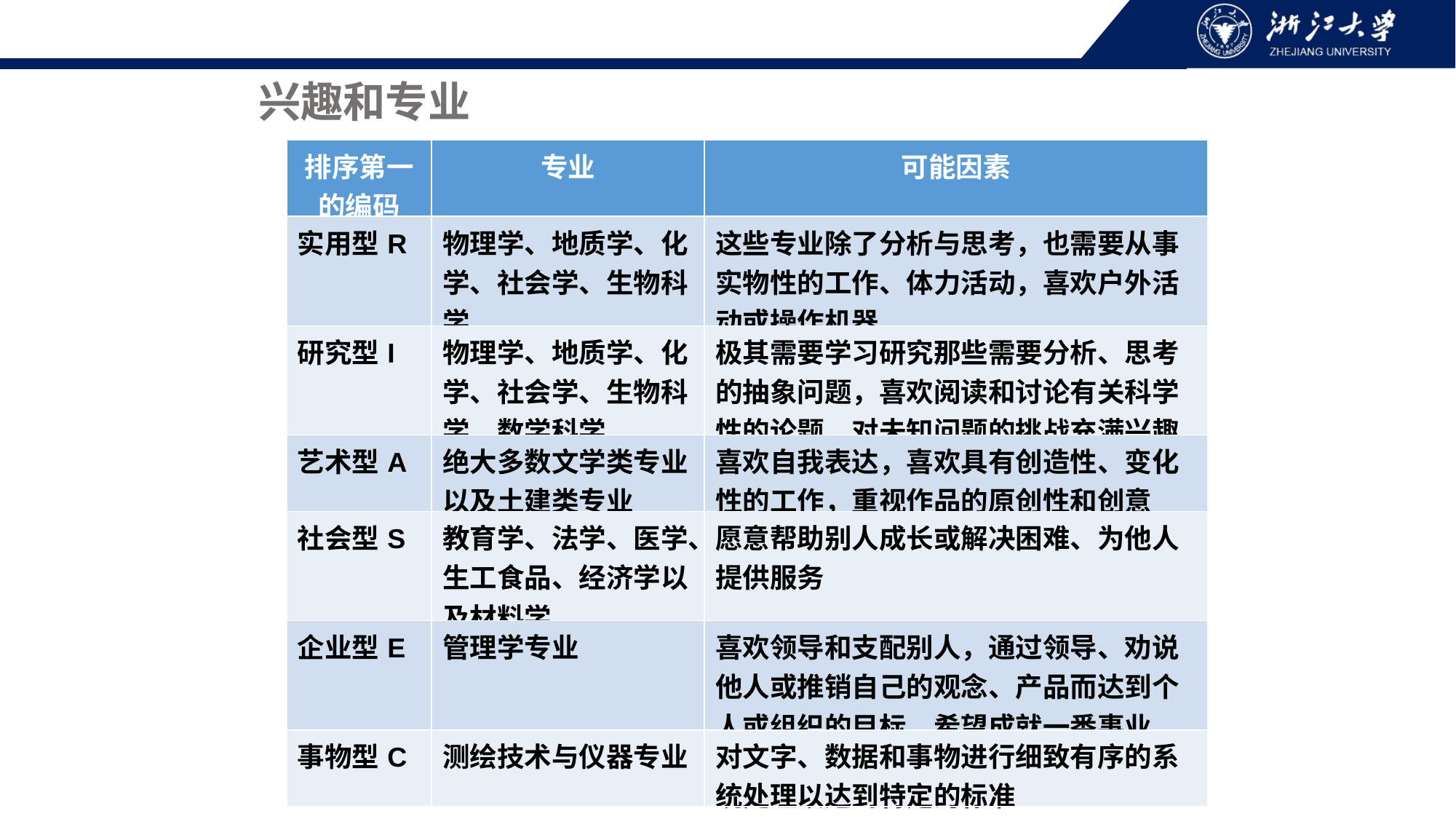

兴趣和专业
| 排序第一的编码 | 专业 | 可能因素 |
| --- | --- | --- |
| 实用型R | 物理学、地质学、化学、社会学、生物科学 | 这些专业除了分析与思考，也需要从事实物性的工作、体力活动，喜欢户外活动或操作机器 |
| 研究型I | 物理学、地质学、化学、社会学、生物科学、数学科学 | 极其需要学习研究那些需要分析、思考的抽象问题，喜欢阅读和讨论有关科学性的论题，对未知问题的挑战充满兴趣 |
| 艺术型A | 绝大多数文学类专业以及土建类专业 | 喜欢自我表达，喜欢具有创造性、变化性的工作，重视作品的原创性和创意 |
| 社会型S | 教育学、法学、医学、生工食品、经济学以及材料学 | 愿意帮助别人成长或解决困难、为他人提供服务 |
| 企业型E | 管理学专业 | 喜欢领导和支配别人，通过领导、劝说他人或推销自己的观念、产品而达到个人或组织的目标，希望成就一番事业 |
| 事物型C | 测绘技术与仪器专业 | 对文字、数据和事物进行细致有序的系统处理以达到特定的标准 |